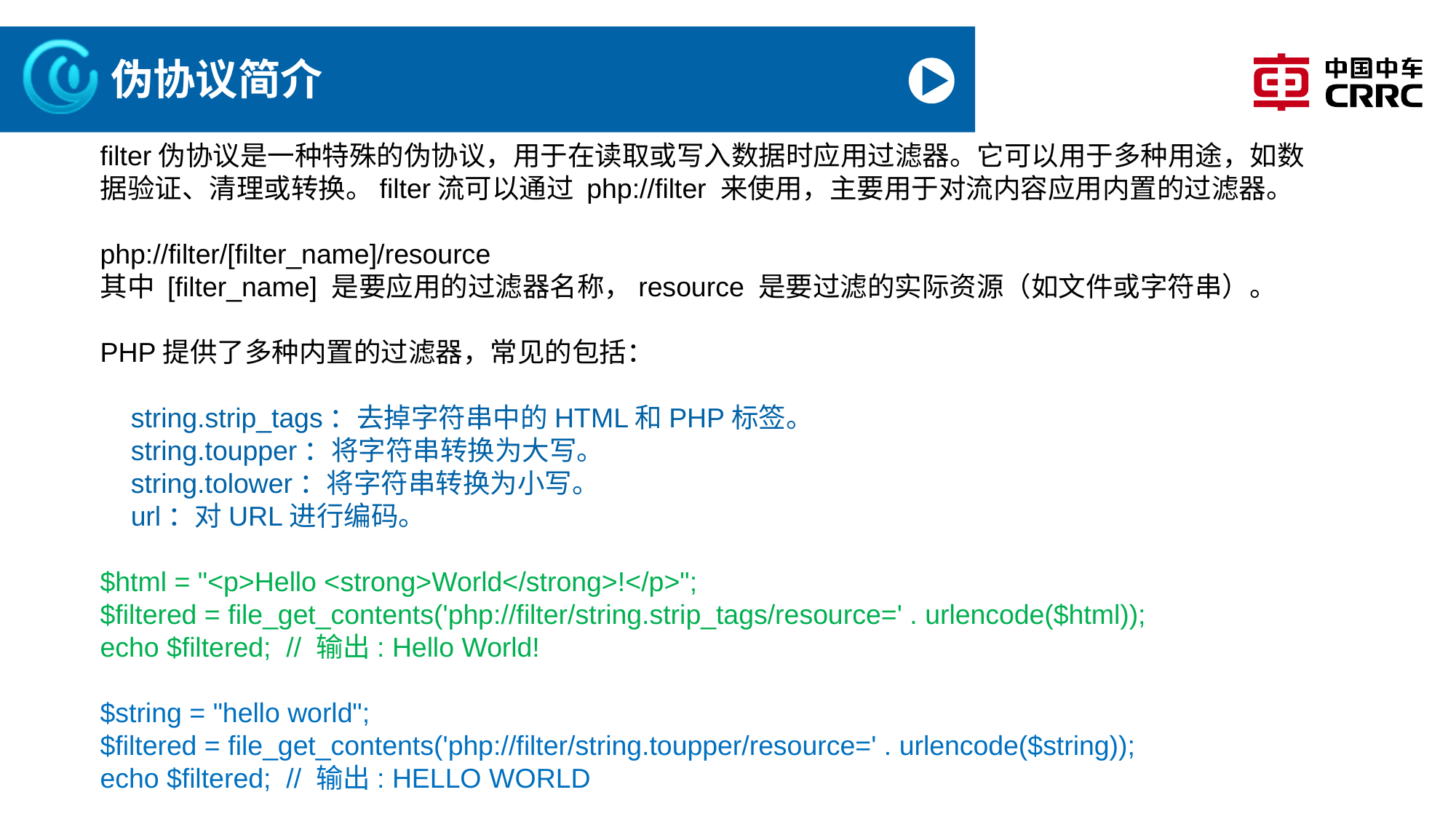

# 伪协议简介
filter伪协议是一种特殊的伪协议，用于在读取或写入数据时应用过滤器。它可以用于多种用途，如数据验证、清理或转换。filter流可以通过 php://filter 来使用，主要用于对流内容应用内置的过滤器。

php://filter/[filter_name]/resource
其中 [filter_name] 是要应用的过滤器名称，resource 是要过滤的实际资源（如文件或字符串）。

PHP提供了多种内置的过滤器，常见的包括：

    string.strip_tags：去掉字符串中的HTML和PHP标签。
    string.toupper：将字符串转换为大写。
    string.tolower：将字符串转换为小写。
    url：对URL进行编码。

$html = "<p>Hello <strong>World</strong>!</p>";
$filtered = file_get_contents('php://filter/string.strip_tags/resource=' . urlencode($html));
echo $filtered;  // 输出: Hello World!

$string = "hello world";
$filtered = file_get_contents('php://filter/string.toupper/resource=' . urlencode($string));
echo $filtered;  // 输出: HELLO WORLD
19